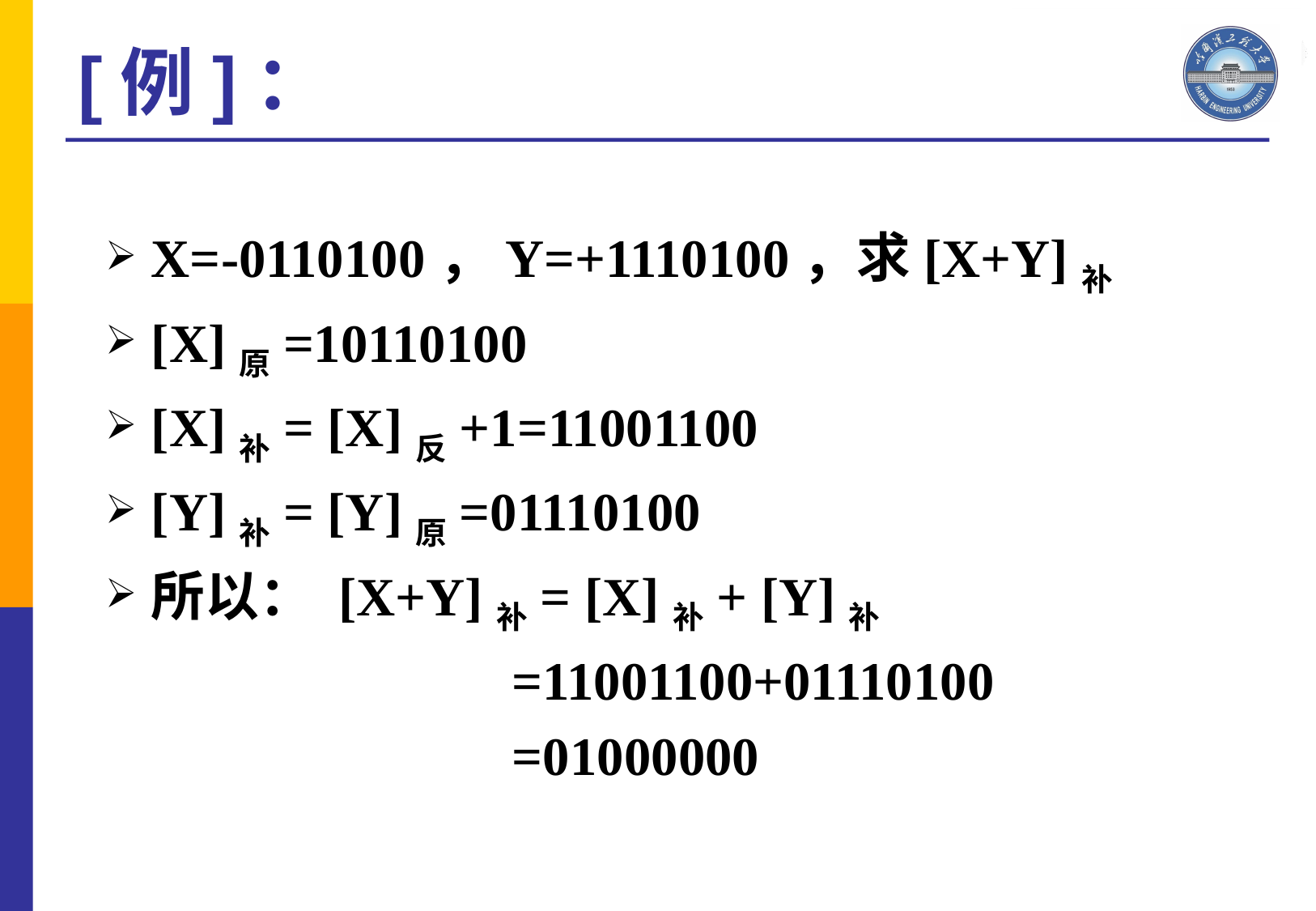

[例]：
X=-0110100，Y=+1110100，求[X+Y]补
[X]原=10110100
[X]补= [X]反+1=11001100
[Y]补= [Y]原=01110100
所以： [X+Y]补= [X]补+ [Y]补
                              =11001100+01110100
                              =01000000